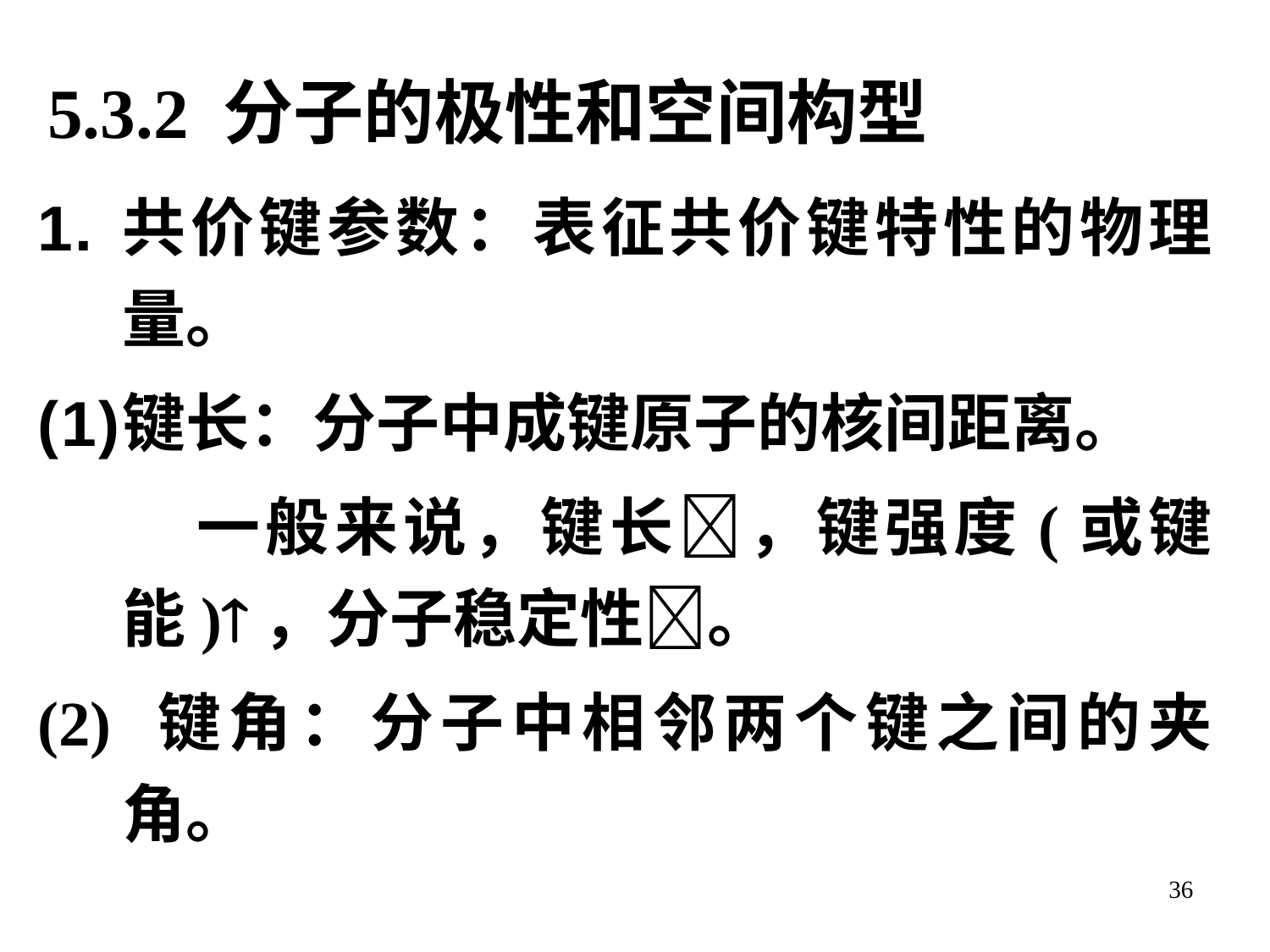

# 5.3.2 分子的极性和空间构型
共价键参数：表征共价键特性的物理量。
键长：分子中成键原子的核间距离。
       一般来说，键长↓，键强度(或键能)↑，分子稳定性↑。
(2) 键角：分子中相邻两个键之间的夹角。
36